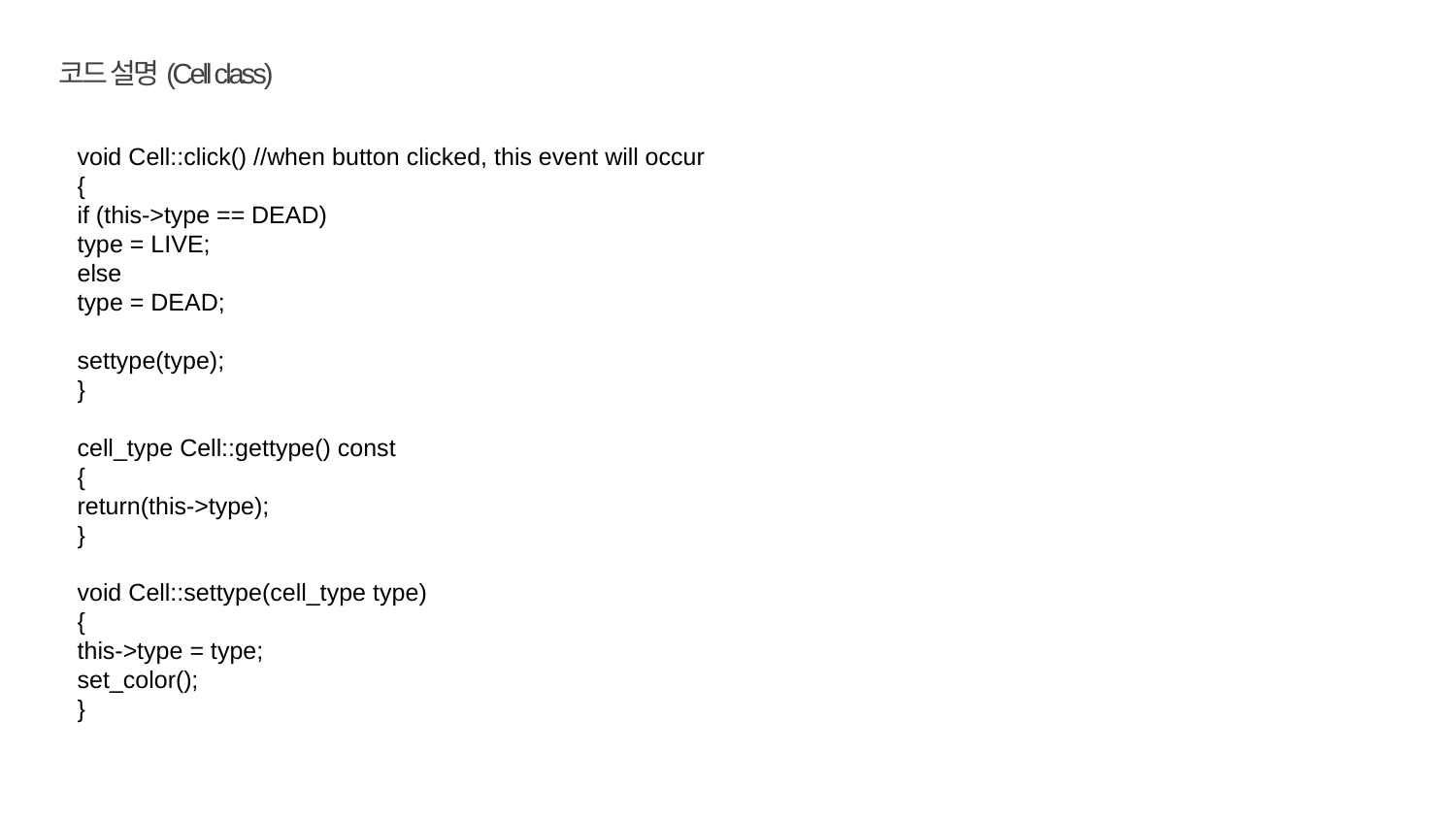

코드 설명(Cell class)
void Cell::click() //when button clicked, this event will occur
{
if (this->type == DEAD)
type = LIVE;
else
type = DEAD;

settype(type);
}

cell_type Cell::gettype() const
{
return(this->type);
}

void Cell::settype(cell_type type)
{
this->type = type;
set_color();
}